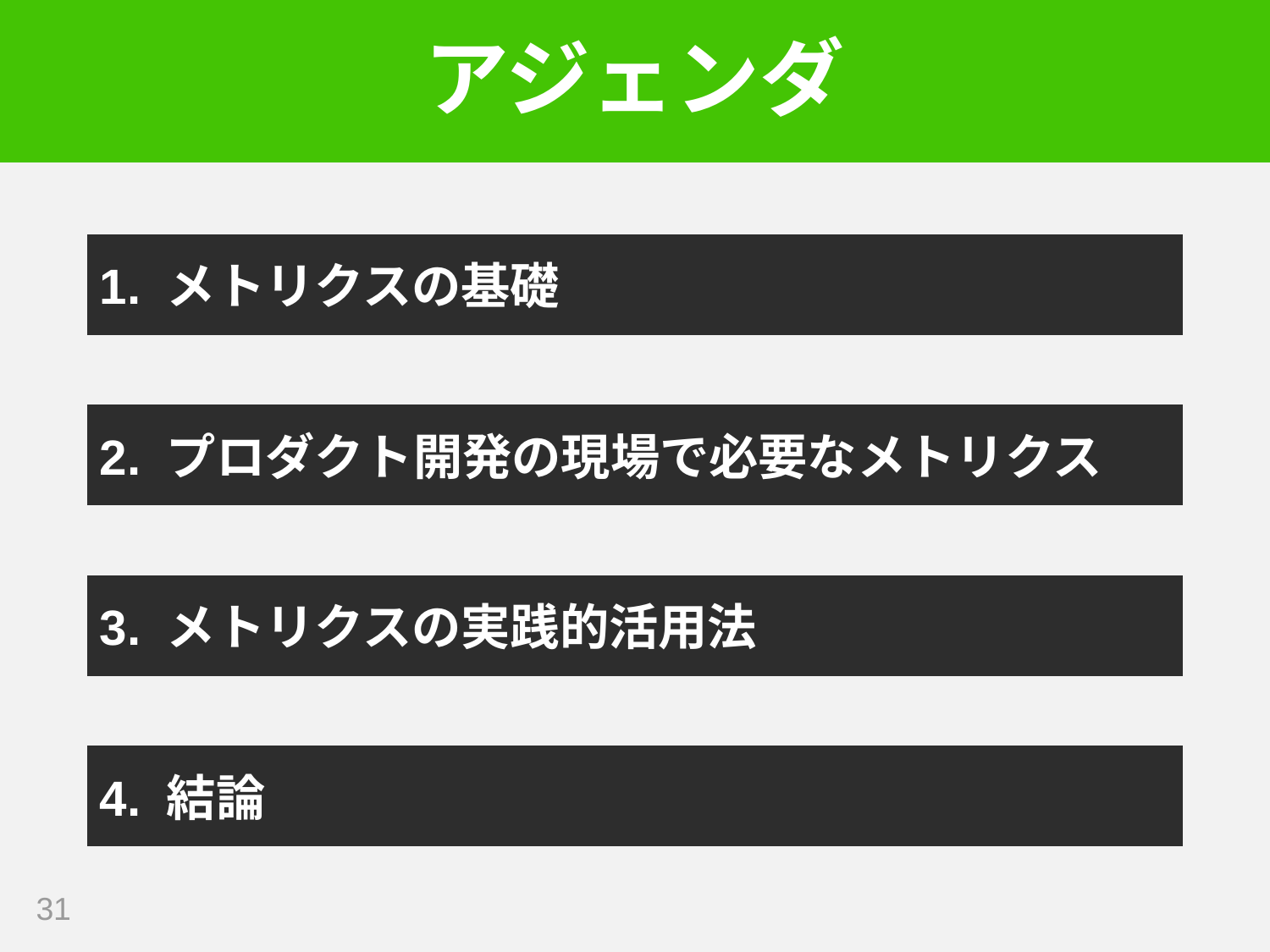

# アジェンダ
1. メトリクスの基礎
2. プロダクト開発の現場で必要なメトリクス
3. メトリクスの実践的活用法
4. 結論
31